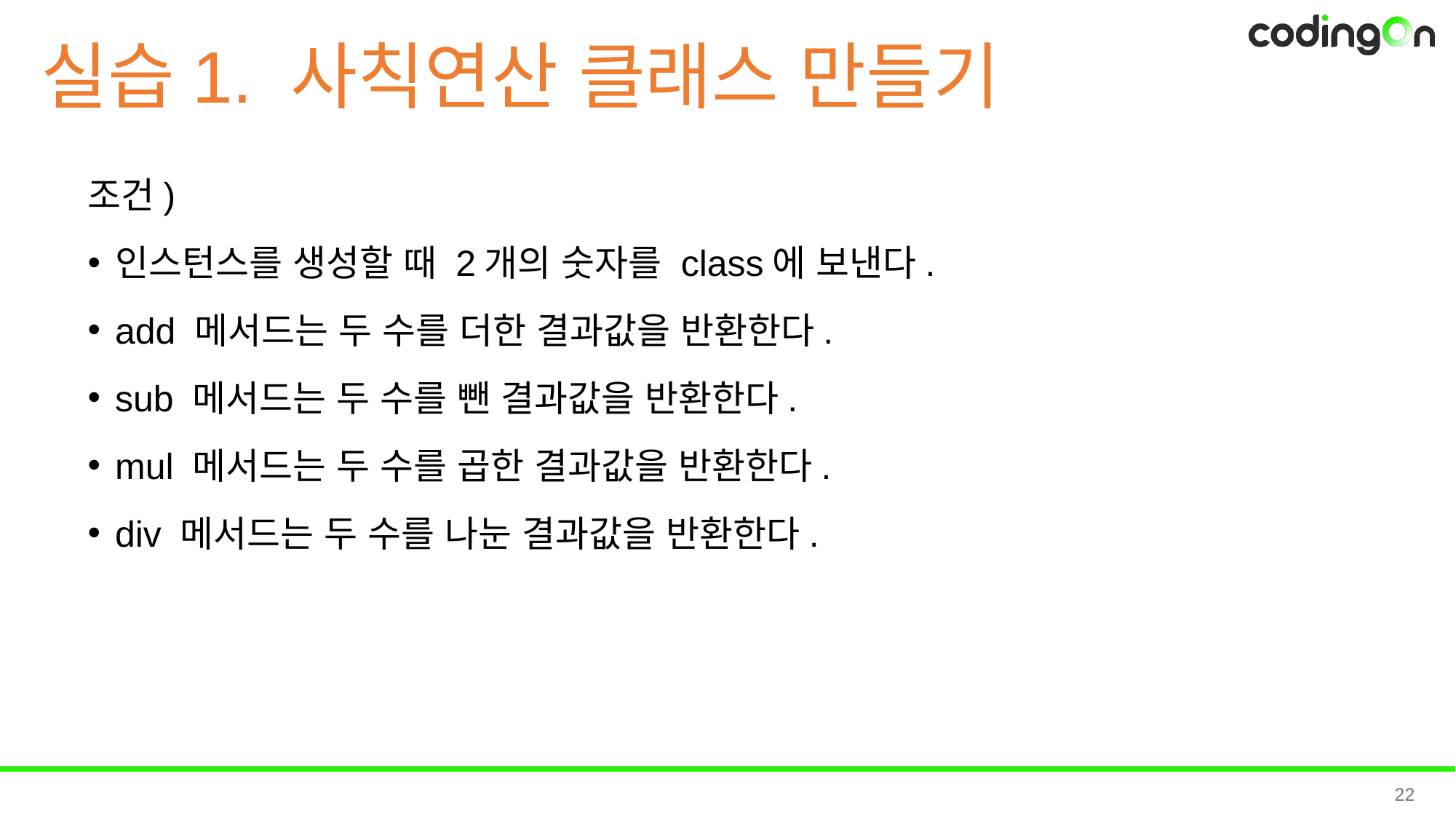

# 실습1. 사칙연산 클래스 만들기
조건)
인스턴스를 생성할 때 2개의 숫자를 class에 보낸다.
add 메서드는 두 수를 더한 결과값을 반환한다.
sub 메서드는 두 수를 뺀 결과값을 반환한다.
mul 메서드는 두 수를 곱한 결과값을 반환한다.
div 메서드는 두 수를 나눈 결과값을 반환한다.

22